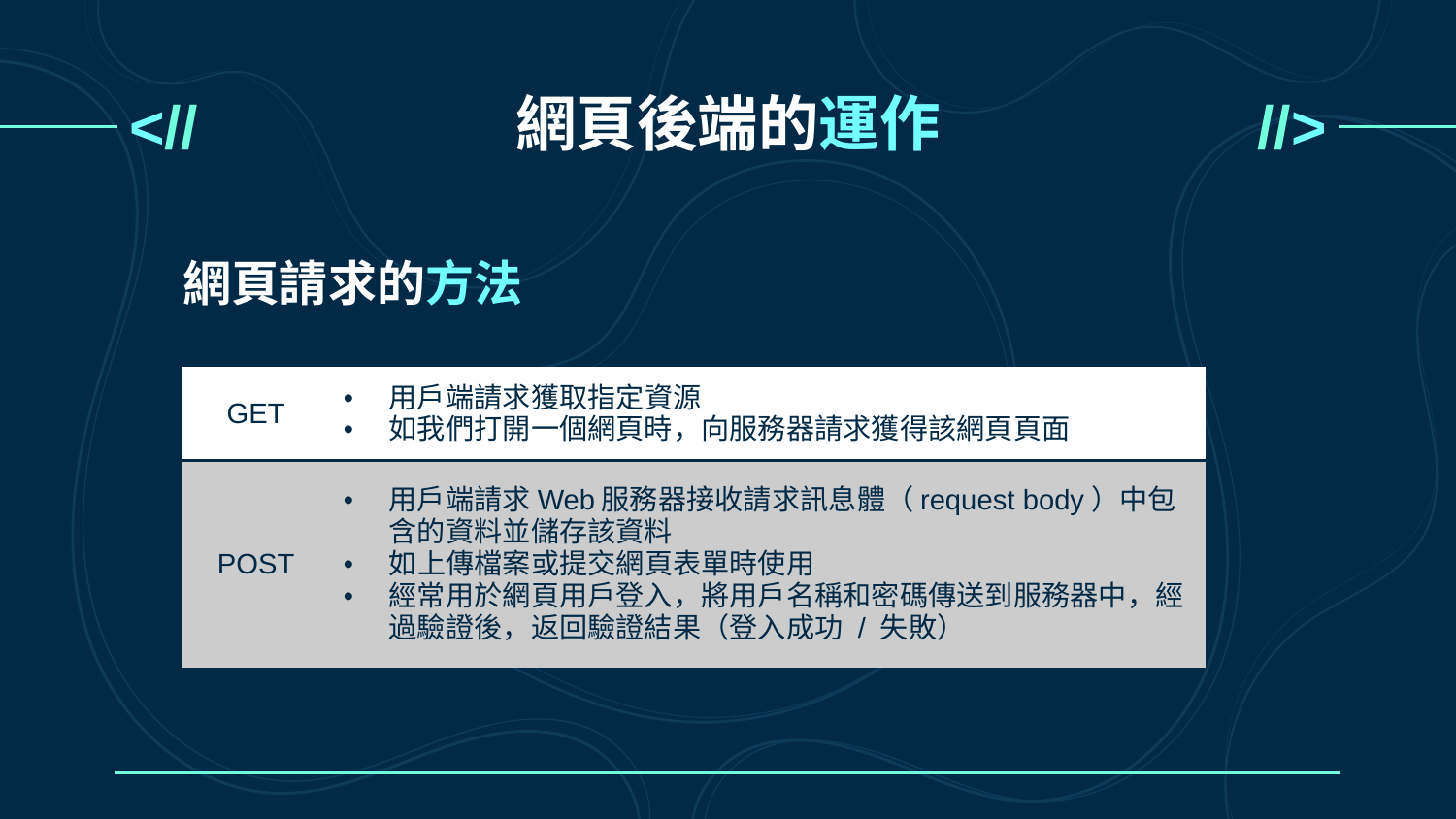

# 網頁後端的運作
<//
//>
網頁請求的方法
| GET | 用戶端請求獲取指定資源 如我們打開一個網頁時，向服務器請求獲得該網頁頁面 |
| --- | --- |
| POST | 用戶端請求Web服務器接收請求訊息體（request body）中包含的資料並儲存該資料 如上傳檔案或提交網頁表單時使用 經常用於網頁用戶登入，將用戶名稱和密碼傳送到服務器中，經過驗證後，返回驗證結果（登入成功 / 失敗） |